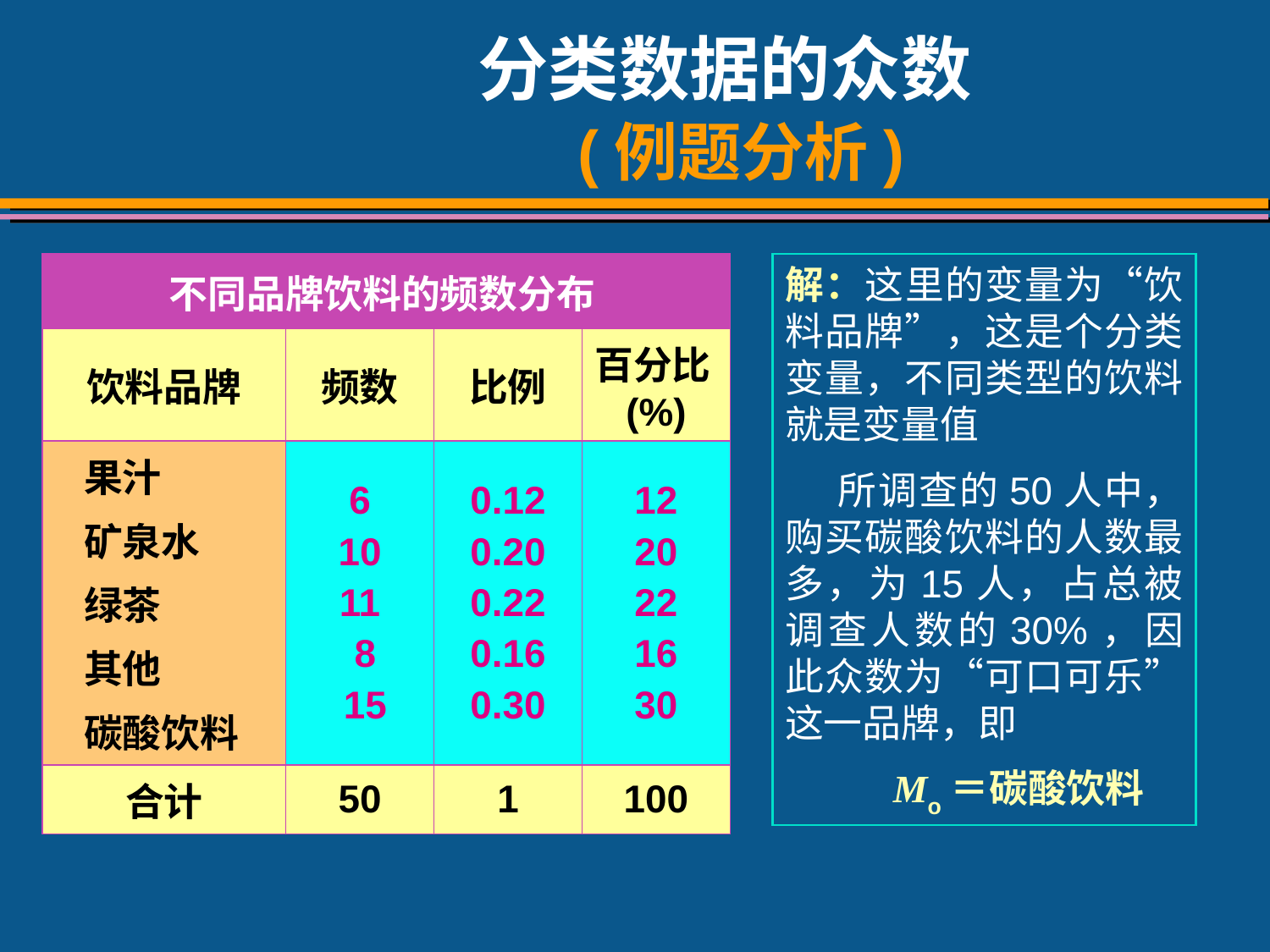

# 分类数据的众数 (例题分析)
| 不同品牌饮料的频数分布 |  |  |  |
| --- | --- | --- | --- |
| 饮料品牌 | 频数 | 比例 | 百分比(%) |
| 果汁 矿泉水 绿茶 其他 碳酸饮料 | 6 10 11 8 15 | 0.12 0.20 0.22 0.16 0.30 | 12 20 22 16 30 |
| 合计 | 50 | 1 | 100 |
解：这里的变量为“饮料品牌”，这是个分类变量，不同类型的饮料就是变量值
    所调查的50人中，购买碳酸饮料的人数最多，为15人，占总被调查人数的30%，因此众数为“可口可乐”这一品牌，即
          Mo＝碳酸饮料